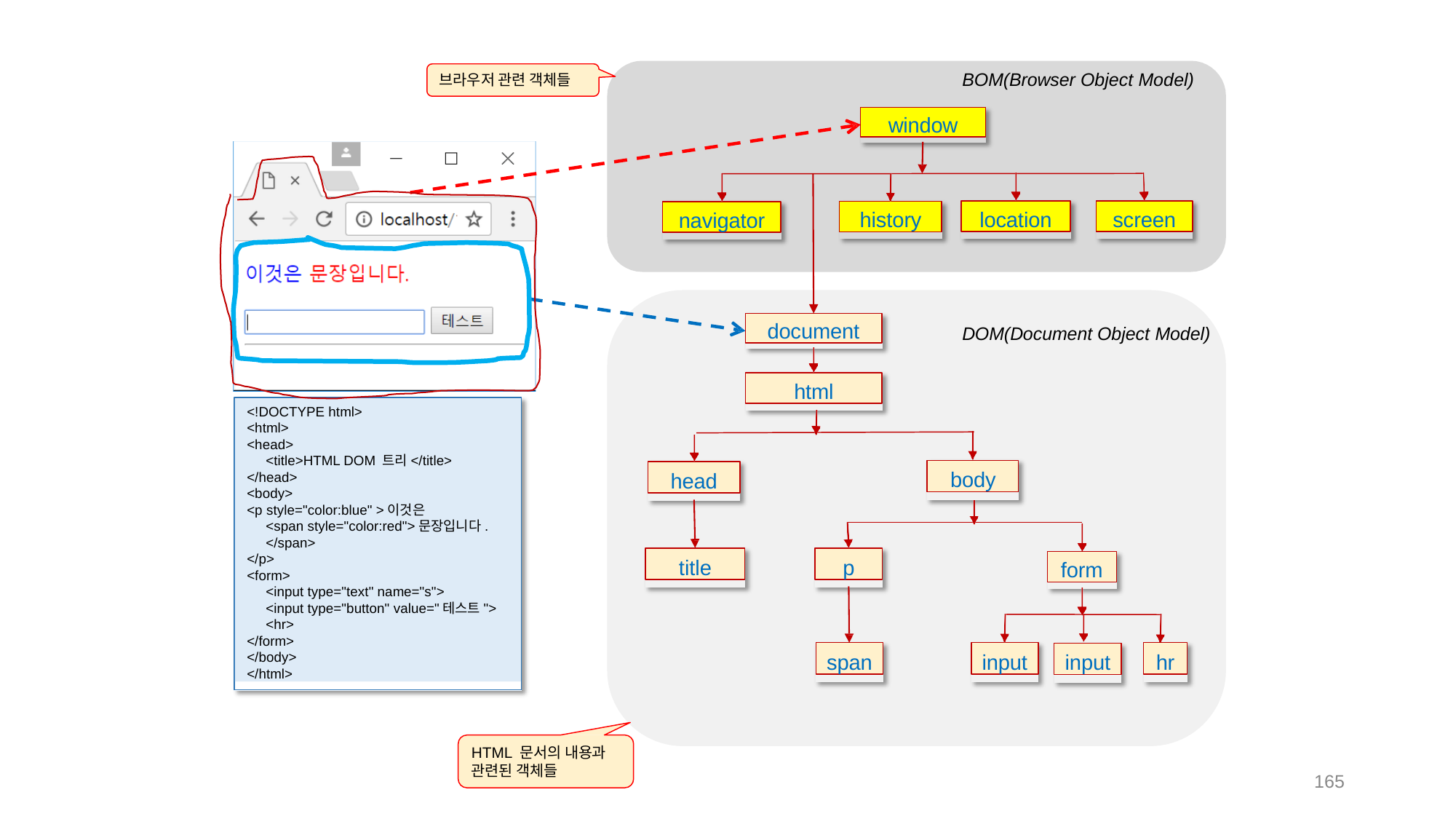

BOM(Browser Object Model)
브라우저 관련 객체들

window

location
screen
history
navigator

document
DOM(Document Object Model)

html

<!DOCTYPE html>
<html>
<head>
<title>HTML DOM 트리</title>
</head>
<body>
<p style="color:blue" >이것은
<span style="color:red">문장입니다.
</span>
</p>
<form>
<input type="text" name="s">
<input type="button" value="테스트">
<hr>
</form>
</body>
</html>

body
head

title
p
form

span
input
hr
input

HTML 문서의 내용과  관련된 객체들
165